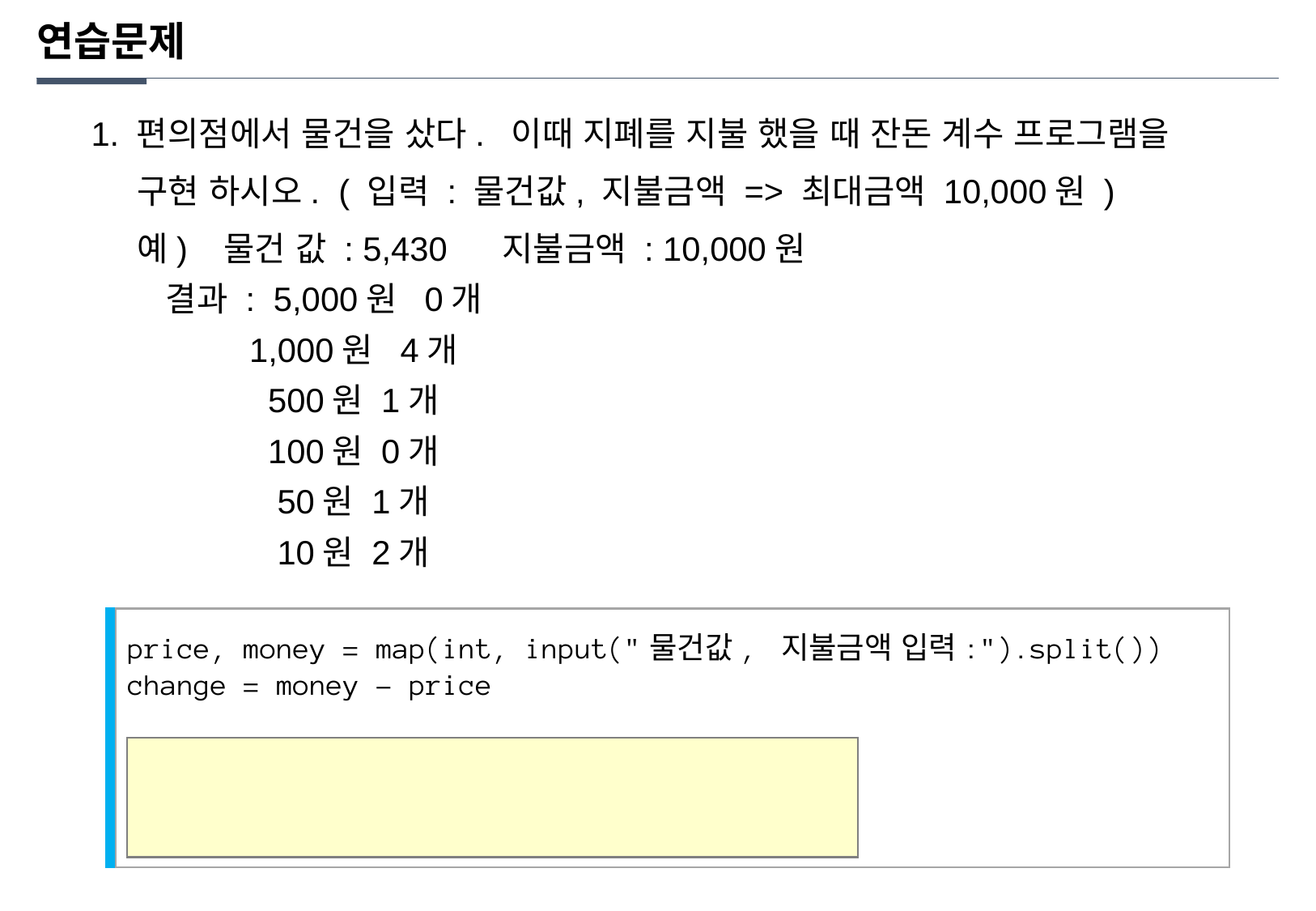

연습문제
1. 편의점에서 물건을 샀다.  이때 지폐를 지불 했을 때 잔돈 계수 프로그램을
    구현 하시오.  ( 입력 : 물건값, 지불금액 => 최대금액 10,000원 )
    예)   물건 값 : 5,430     지불금액 : 10,000원
       결과 :  5,000원  0개
                 1,000원  4개
                   500원 1개
                   100원 0개
                    50원 1개
                    10원 2개

price, money = map(int, input("물건값, 지불금액 입력:").split())
change = money - price

print("5,000원 %d개"%( change // 5000 ))
change %= 5000
...